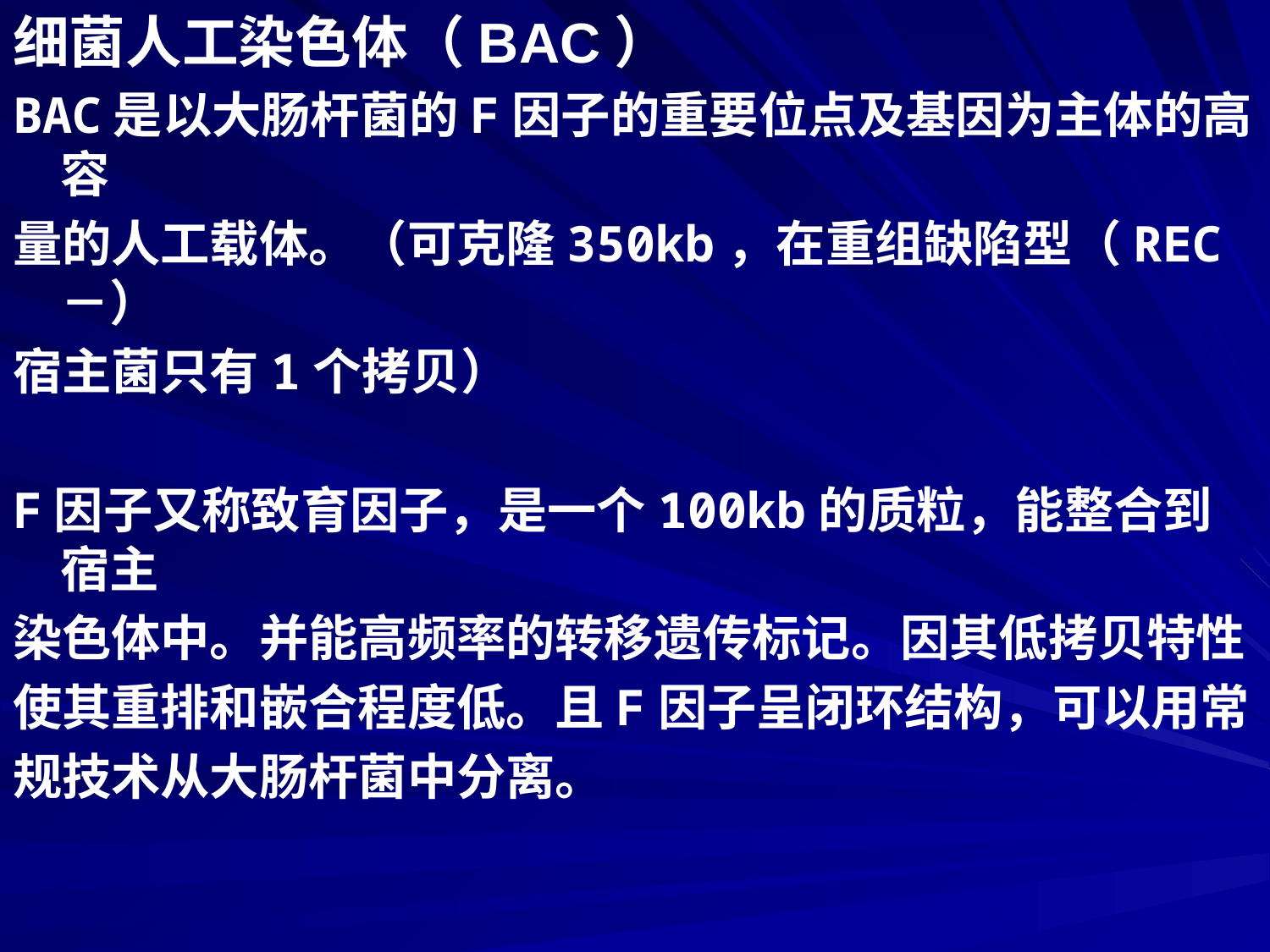

细菌人工染色体（BAC）
BAC是以大肠杆菌的F因子的重要位点及基因为主体的高容
量的人工载体。（可克隆350kb，在重组缺陷型（REC－）
宿主菌只有1个拷贝）

F因子又称致育因子，是一个100kb的质粒，能整合到宿主
染色体中。并能高频率的转移遗传标记。因其低拷贝特性
使其重排和嵌合程度低。且F因子呈闭环结构，可以用常
规技术从大肠杆菌中分离。